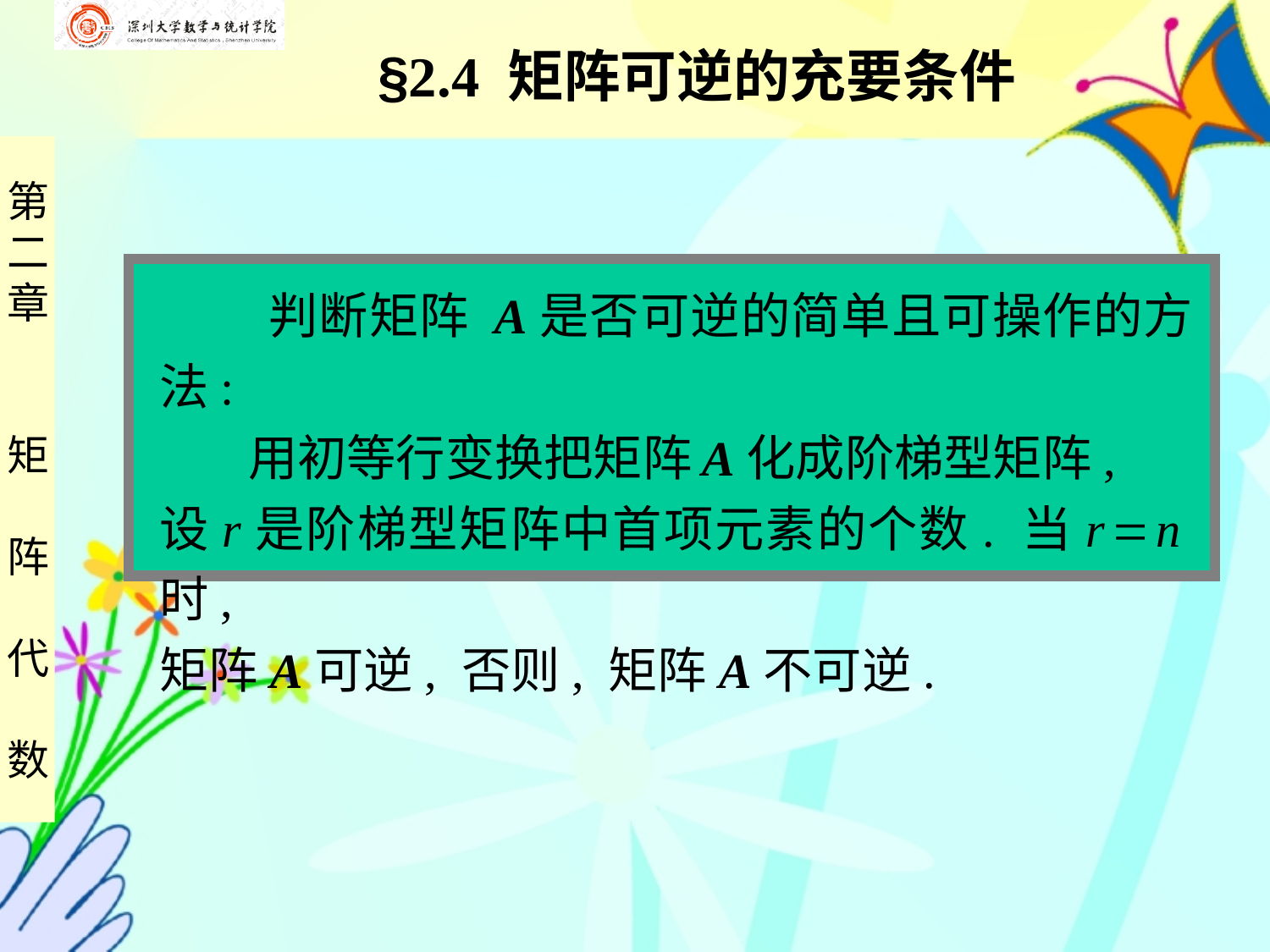

§2.4 矩阵可逆的充要条件

        判断矩阵 A是否可逆的简单且可操作的方法:
       用初等行变换把矩阵 A化成阶梯型矩阵,
设r是阶梯型矩阵中首项元素的个数. 当r = n时,
矩阵A可逆, 否则, 矩阵A不可逆.